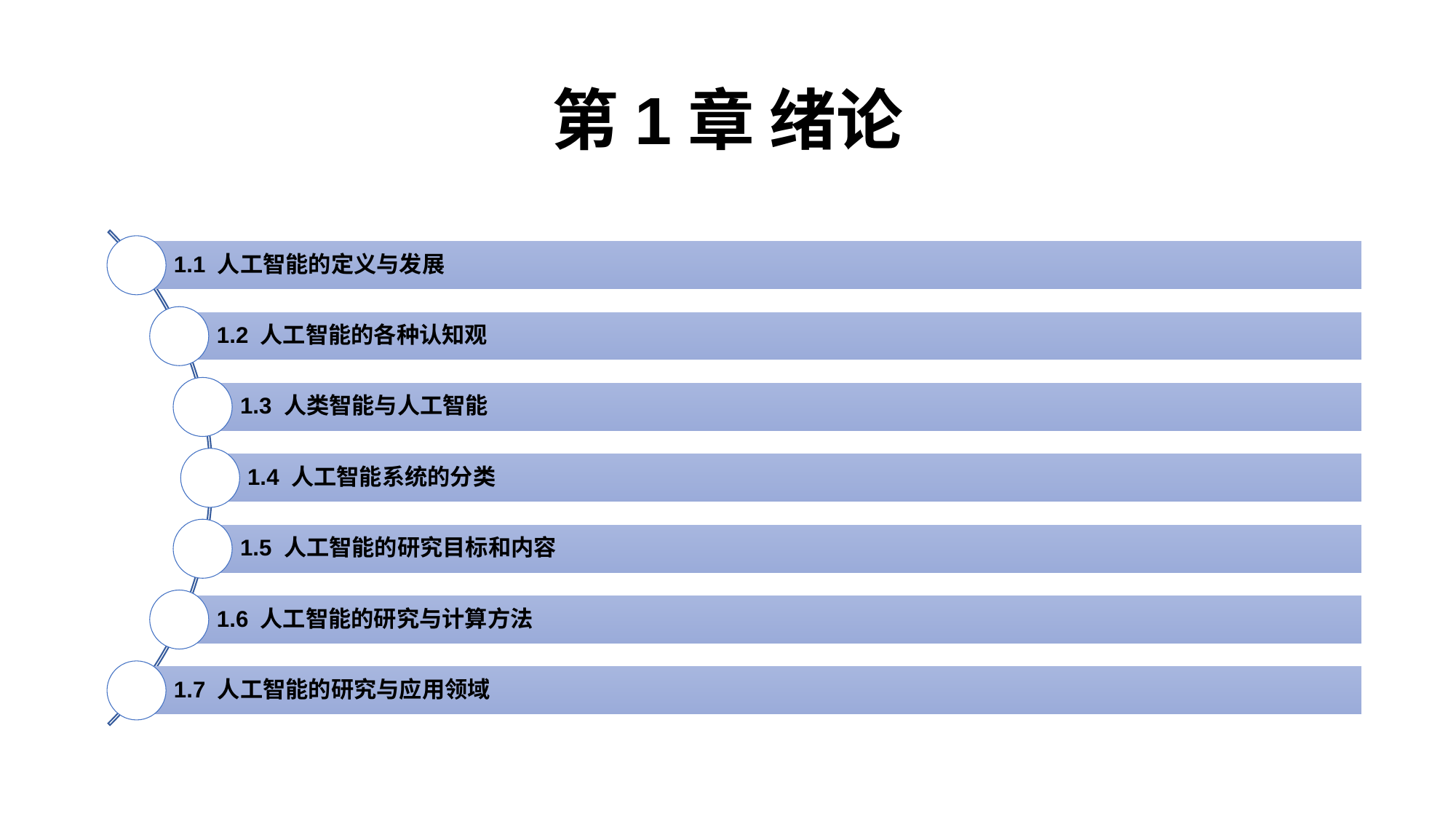

# 第1章 绪论
1.1 人工智能的定义与发展
1.2 人工智能的各种认知观
1.3 人类智能与人工智能
1.4 人工智能系统的分类
1.5 人工智能的研究目标和内容
1.6 人工智能的研究与计算方法
1.7 人工智能的研究与应用领域